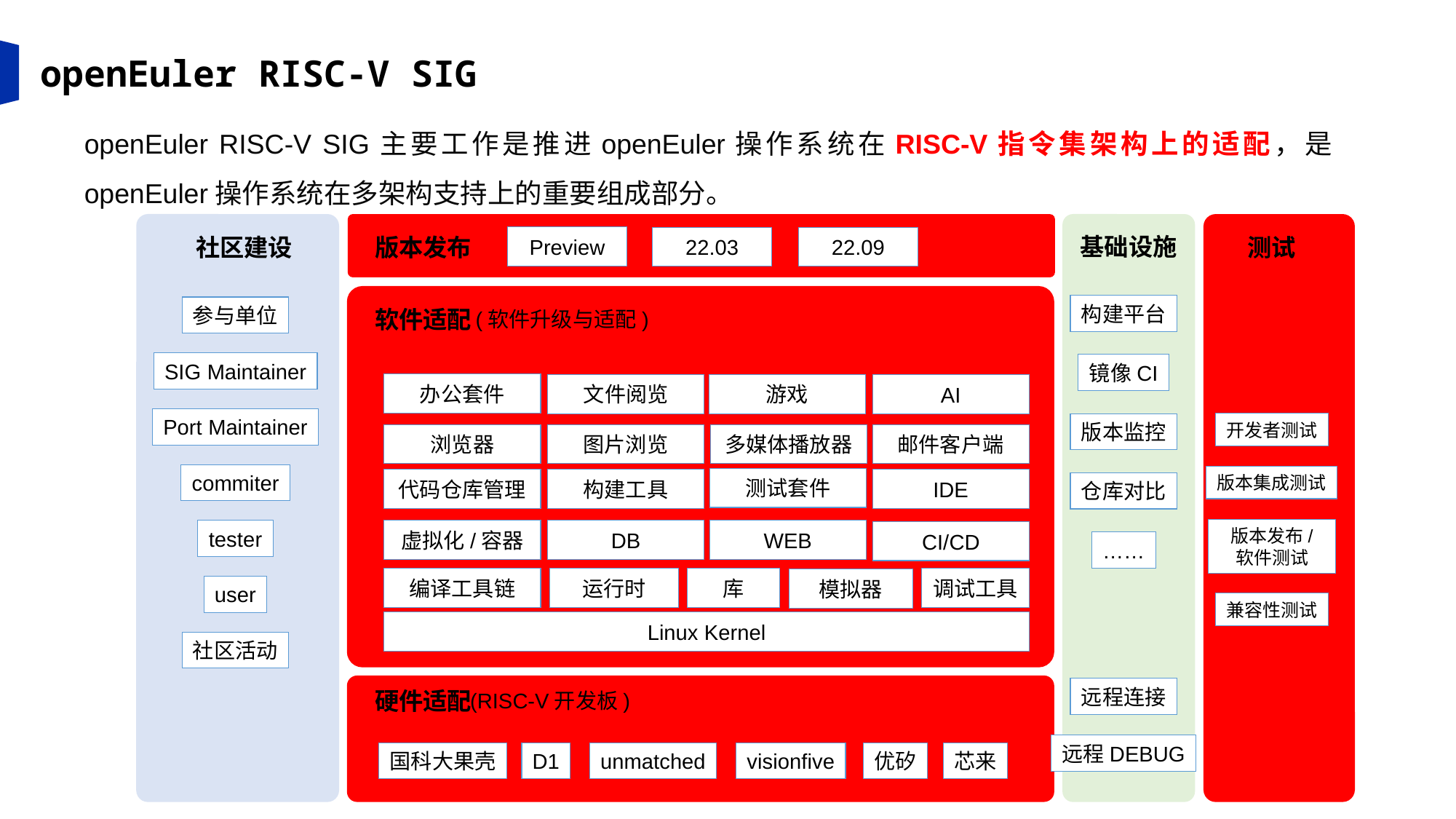

openEuler RISC-V SIG

openEuler RISC-V SIG主要工作是推进openEuler操作系统在RISC-V指令集架构上的适配，是openEuler操作系统在多架构支持上的重要组成部分。

基础设施
社区建设
版本发布
Preview
测试
22.03
22.09

构建平台
参与单位
软件适配
(软件升级与适配)
SIG Maintainer
镜像CI
办公套件
文件阅览
游戏
AI
Port Maintainer
开发者测试
版本监控
浏览器
图片浏览
多媒体播放器
邮件客户端
commiter
测试套件
代码仓库管理
构建工具
IDE
仓库对比
虚拟化/容器
DB
WEB
tester
CI/CD
……
编译工具链
运行时
库
调试工具
模拟器
user
Linux Kernel
社区活动

远程连接
硬件适配
(RISC-V开发板)
远程DEBUG
国科大果壳
D1
unmatched
visionfive
优矽
芯来
版本集成测试
版本发布/
软件测试
兼容性测试